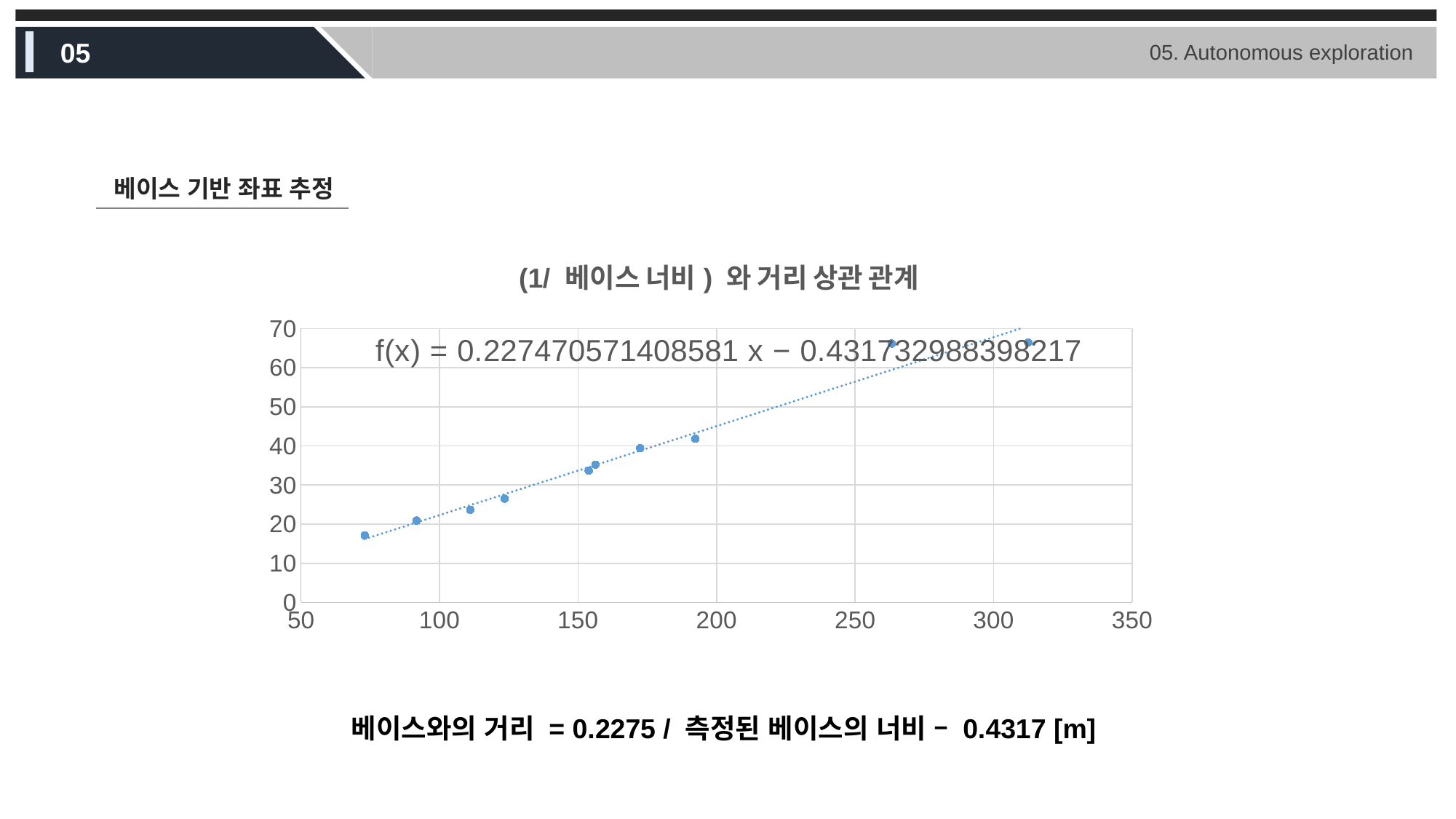

05

05. Autonomous exploration
베이스 기반 좌표 추정

### Chart: (1/ 베이스 너비) 와 거리 상관 관계

| Category |  |
|---|---|
베이스와의 거리 = 0.2275 / 측정된 베이스의 너비 – 0.4317 [m]